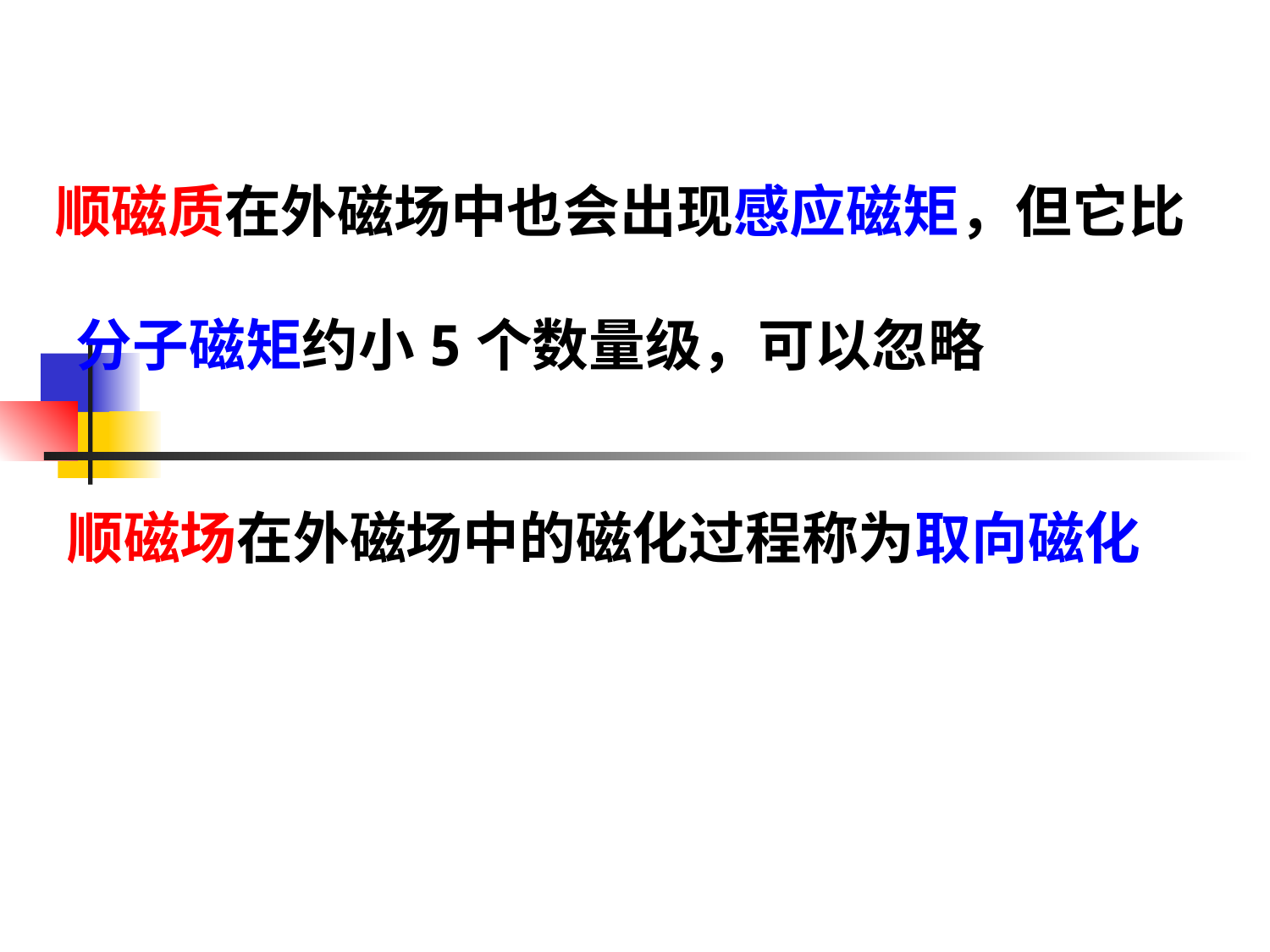

顺磁质在外磁场中也会出现感应磁矩，但它比
分子磁矩约小5个数量级，可以忽略

顺磁场在外磁场中的磁化过程称为取向磁化